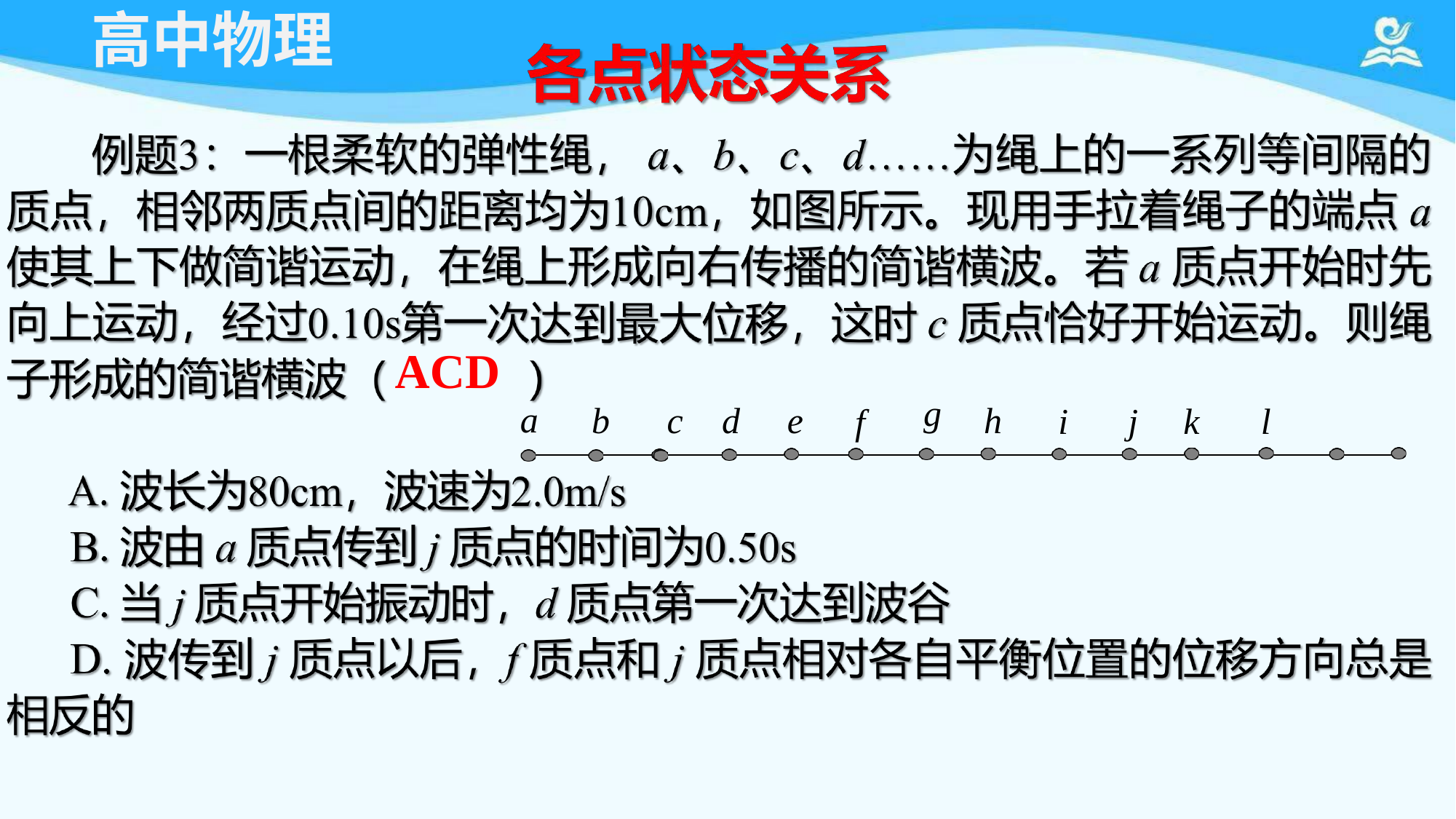

# 高中物理

ACD
a

g
c	d	e
h
b
i	j	k	l
f